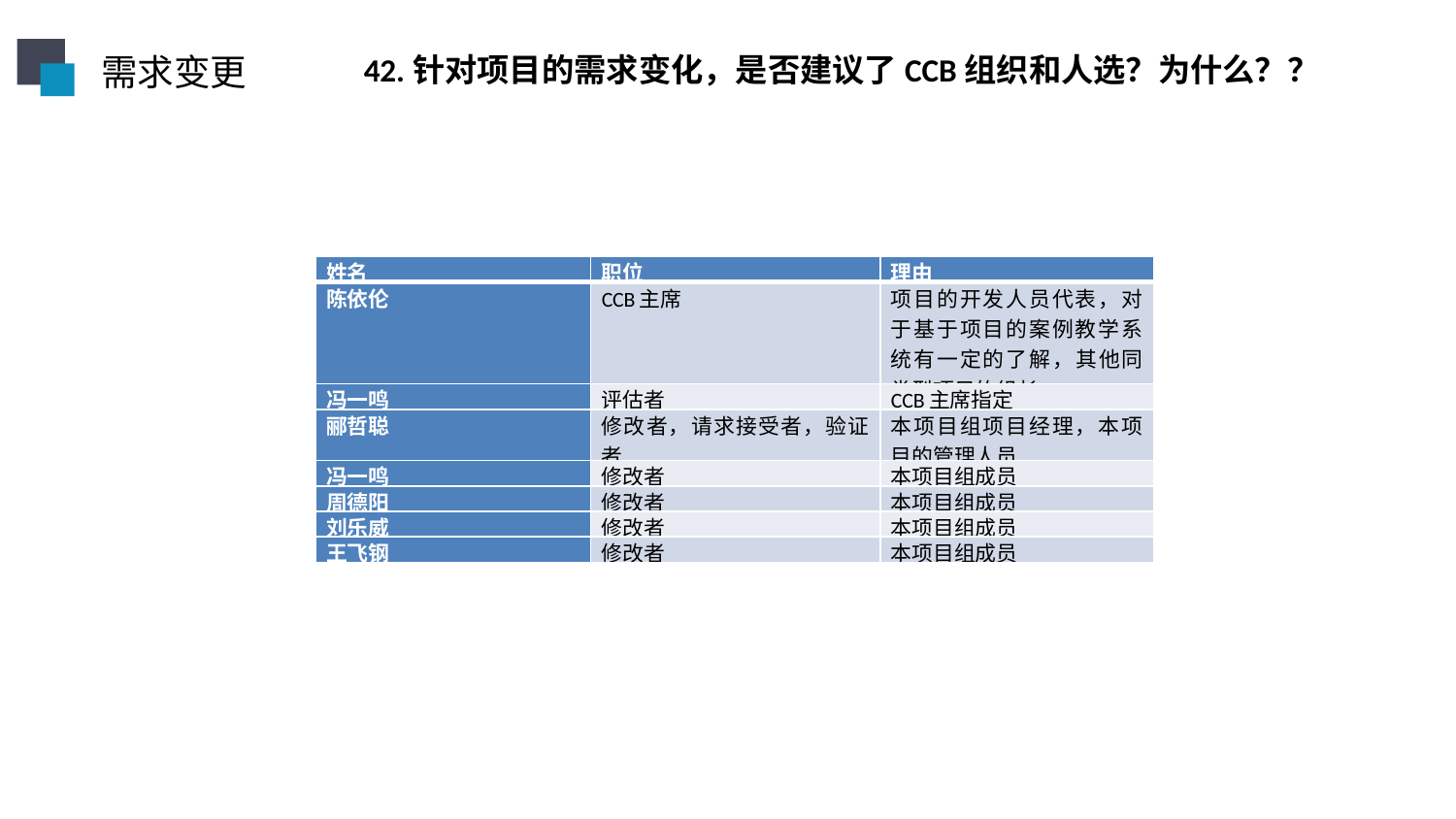

需求变更
42.针对项目的需求变化，是否建议了CCB组织和人选？为什么？？
| 姓名 | 职位 | 理由 |
| --- | --- | --- |
| 陈依伦 | CCB主席 | 项目的开发人员代表，对于基于项目的案例教学系统有一定的了解，其他同类型项目的组长 |
| 冯一鸣 | 评估者 | CCB主席指定 |
| 郦哲聪 | 修改者，请求接受者，验证者 | 本项目组项目经理，本项目的管理人员 |
| 冯一鸣 | 修改者 | 本项目组成员 |
| 周德阳 | 修改者 | 本项目组成员 |
| 刘乐威 | 修改者 | 本项目组成员 |
| 王飞钢 | 修改者 | 本项目组成员 |